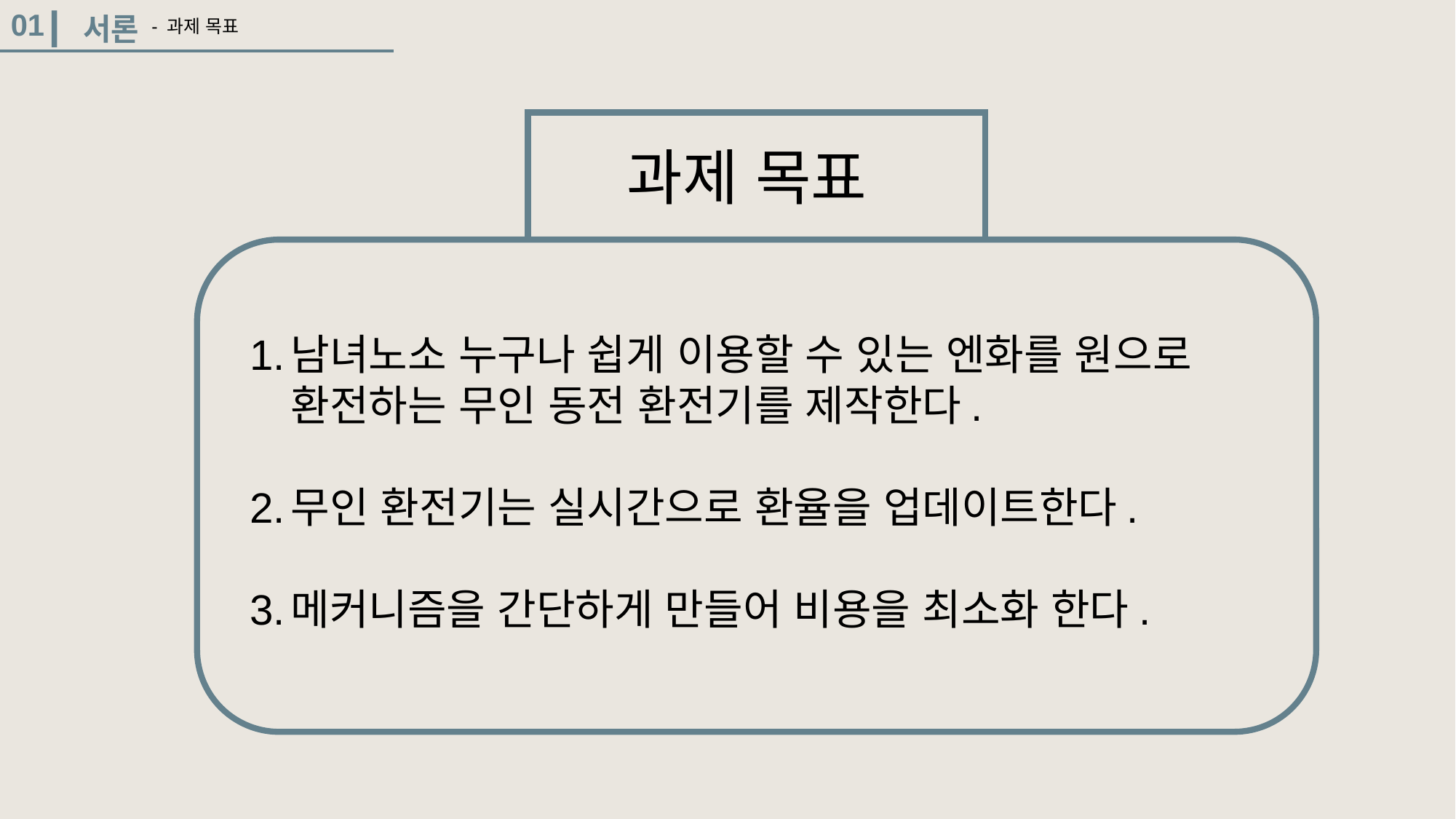

01
서론
- 과제 목표

과제 목표

남녀노소 누구나 쉽게 이용할 수 있는 엔화를 원으로 환전하는 무인 동전 환전기를 제작한다.

무인 환전기는 실시간으로 환율을 업데이트한다.

메커니즘을 간단하게 만들어 비용을 최소화 한다.